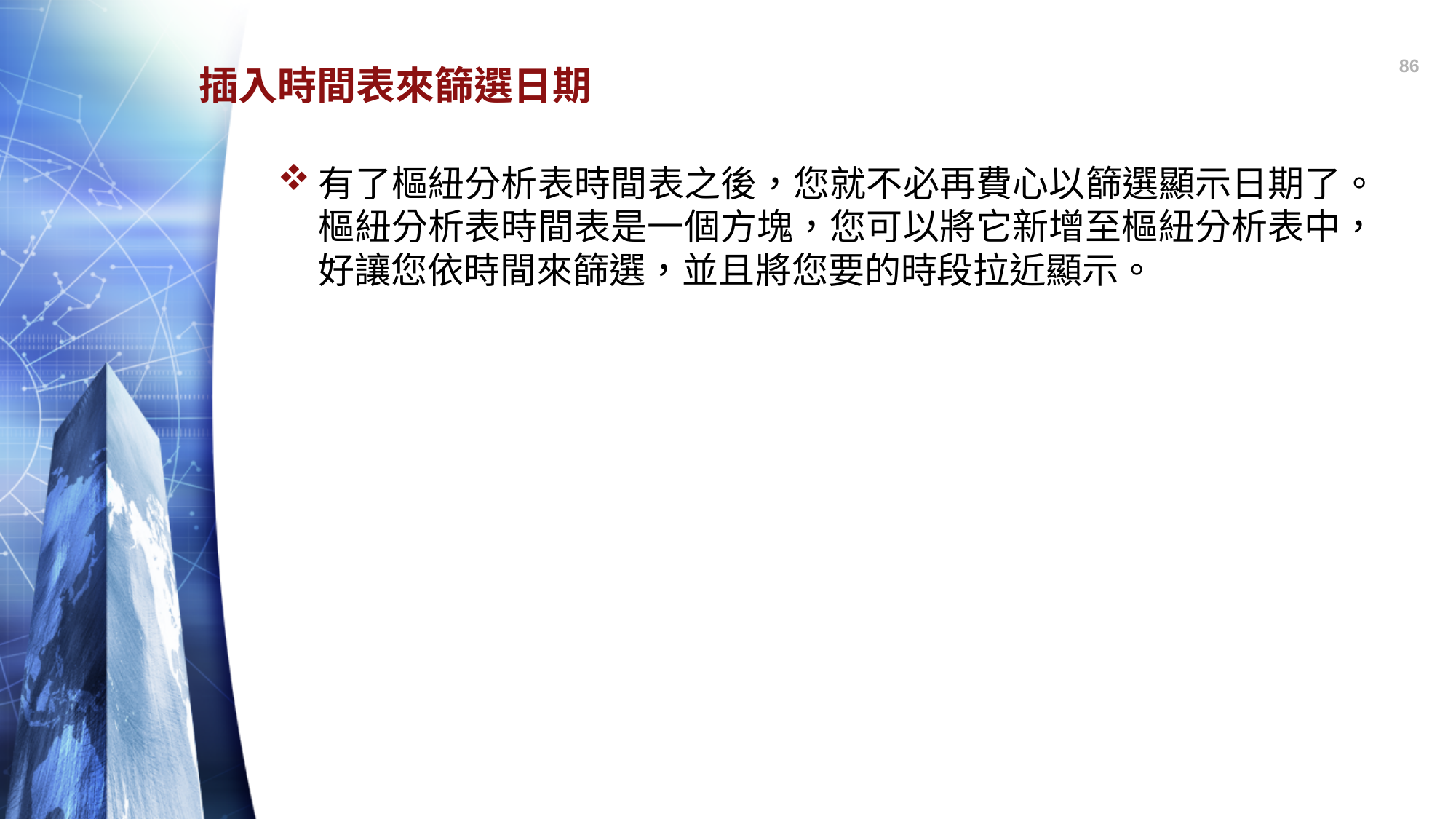

86
# 插入時間表來篩選日期
有了樞紐分析表時間表之後，您就不必再費心以篩選顯示日期了。樞紐分析表時間表是一個方塊，您可以將它新增至樞紐分析表中，好讓您依時間來篩選，並且將您要的時段拉近顯示。